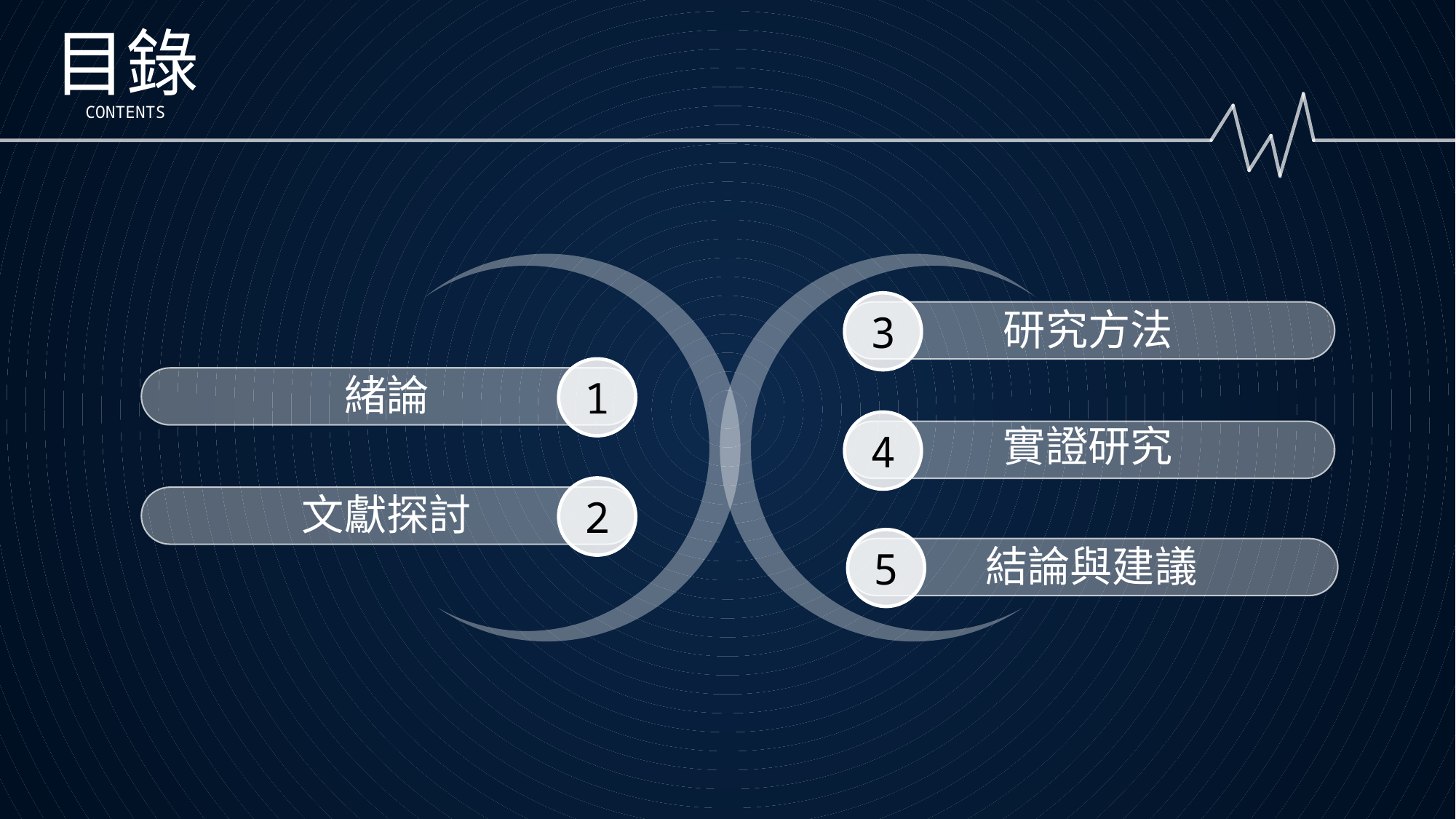

目錄

CONTENTS

3
研究方法

1
緒論

4
實證研究

2
文獻探討

5
結論與建議